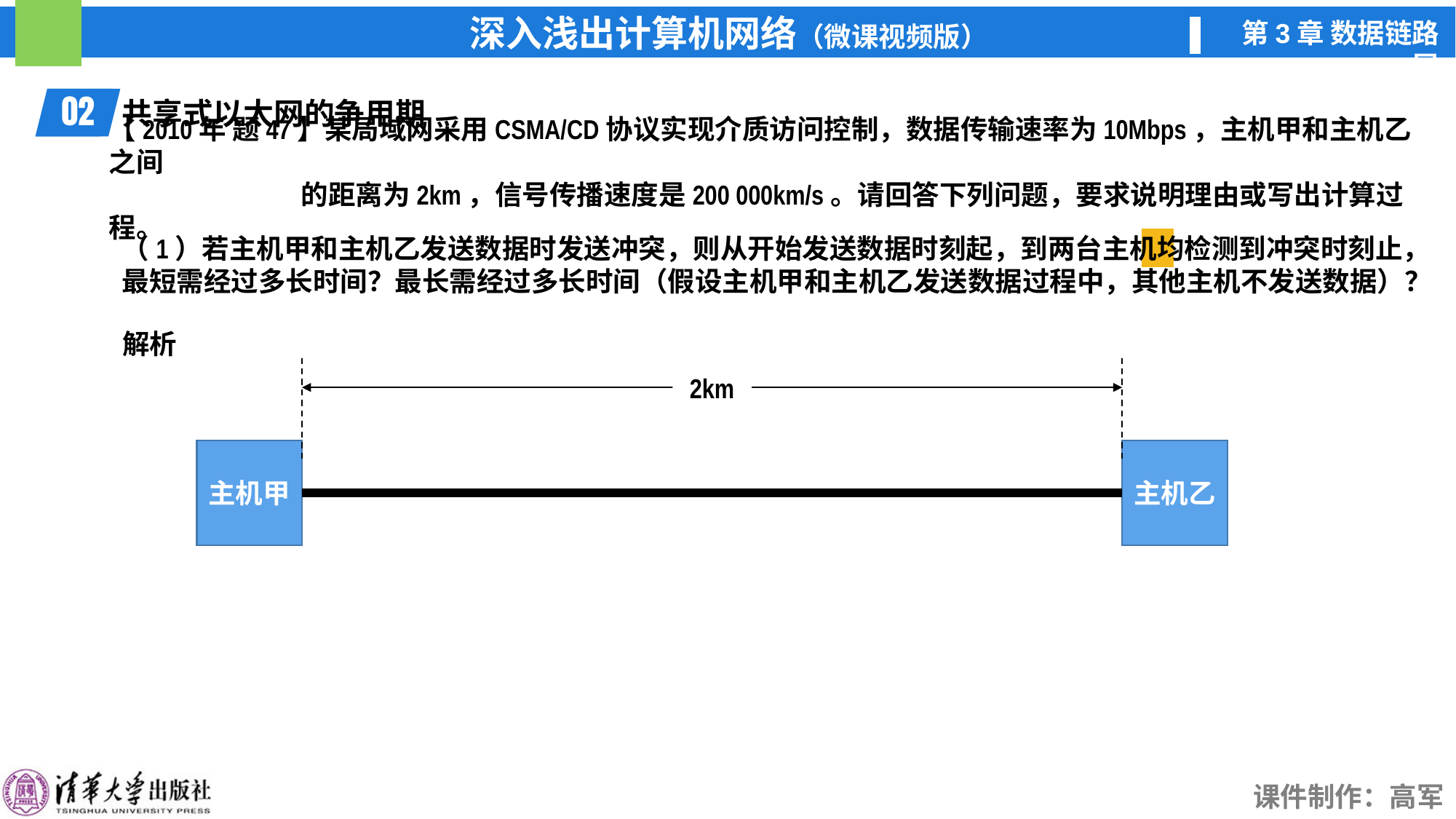

02
01
共享式以太网的争用期
【2010年 题47】某局域网采用CSMA/CD协议实现介质访问控制，数据传输速率为10Mbps，主机甲和主机乙之间
                              的距离为2km，信号传播速度是200 000km/s。请回答下列问题，要求说明理由或写出计算过程。
（1）若主机甲和主机乙发送数据时发送冲突，则从开始发送数据时刻起，到两台主机均检测到冲突时刻止，最短需经过多长时间？最长需经过多长时间（假设主机甲和主机乙发送数据过程中，其他主机不发送数据）？

解析
2km
主机甲
主机乙